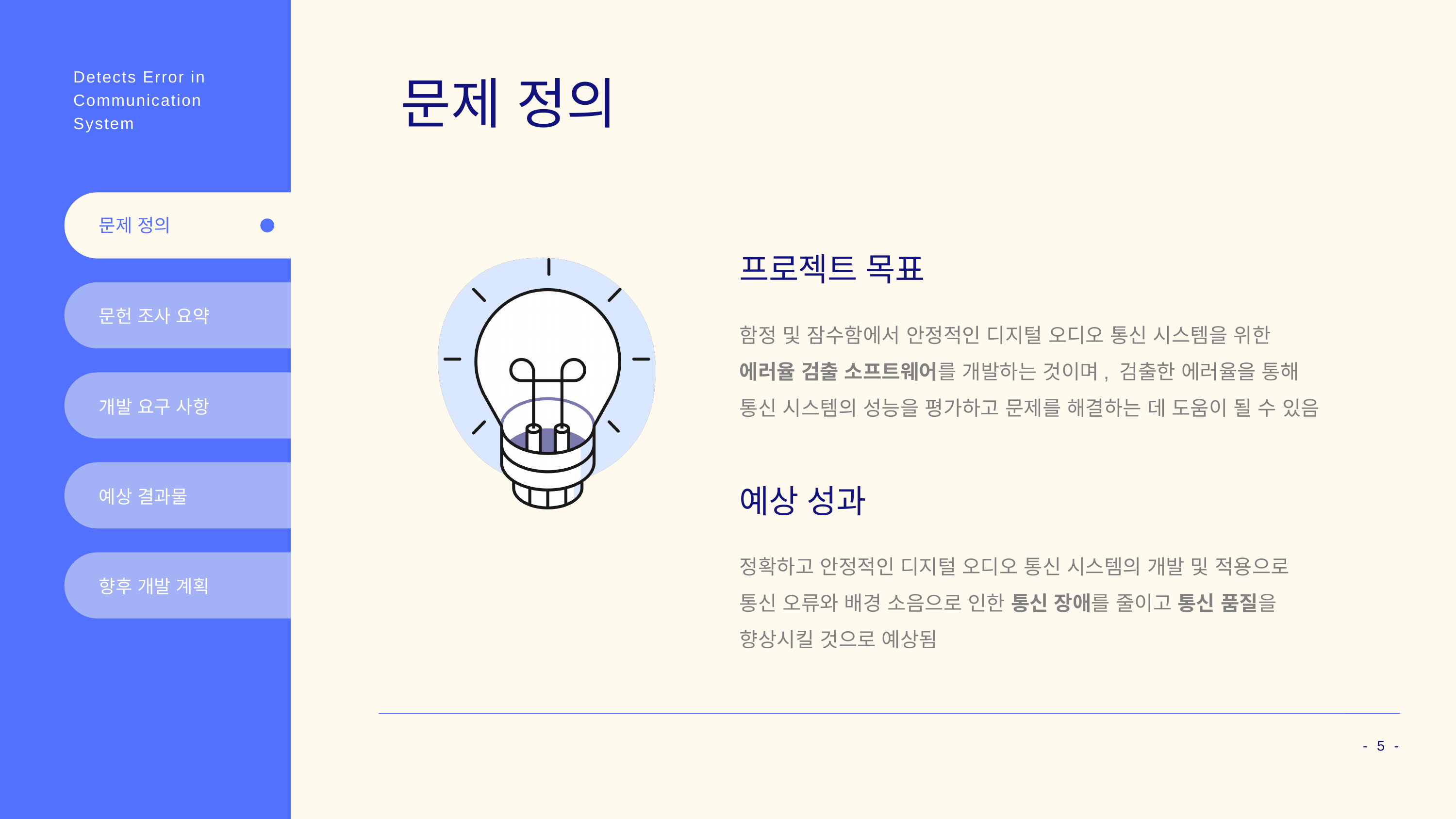

Detects Error in
Communication
System
문제 정의

문제 정의

프로젝트 목표

문헌 조사 요약
함정 및 잠수함에서 안정적인 디지털 오디오 통신 시스템을 위한 에러율 검출 소프트웨어를 개발하는 것이며, 검출한 에러율을 통해 통신 시스템의 성능을 평가하고 문제를 해결하는 데 도움이 될 수 있음

개발 요구 사항

예상 결과물
예상 성과
정확하고 안정적인 디지털 오디오 통신 시스템의 개발 및 적용으로 통신 오류와 배경 소음으로 인한 통신 장애를 줄이고 통신 품질을 향상시킬 것으로 예상됨

향후 개발 계획

- 5 -